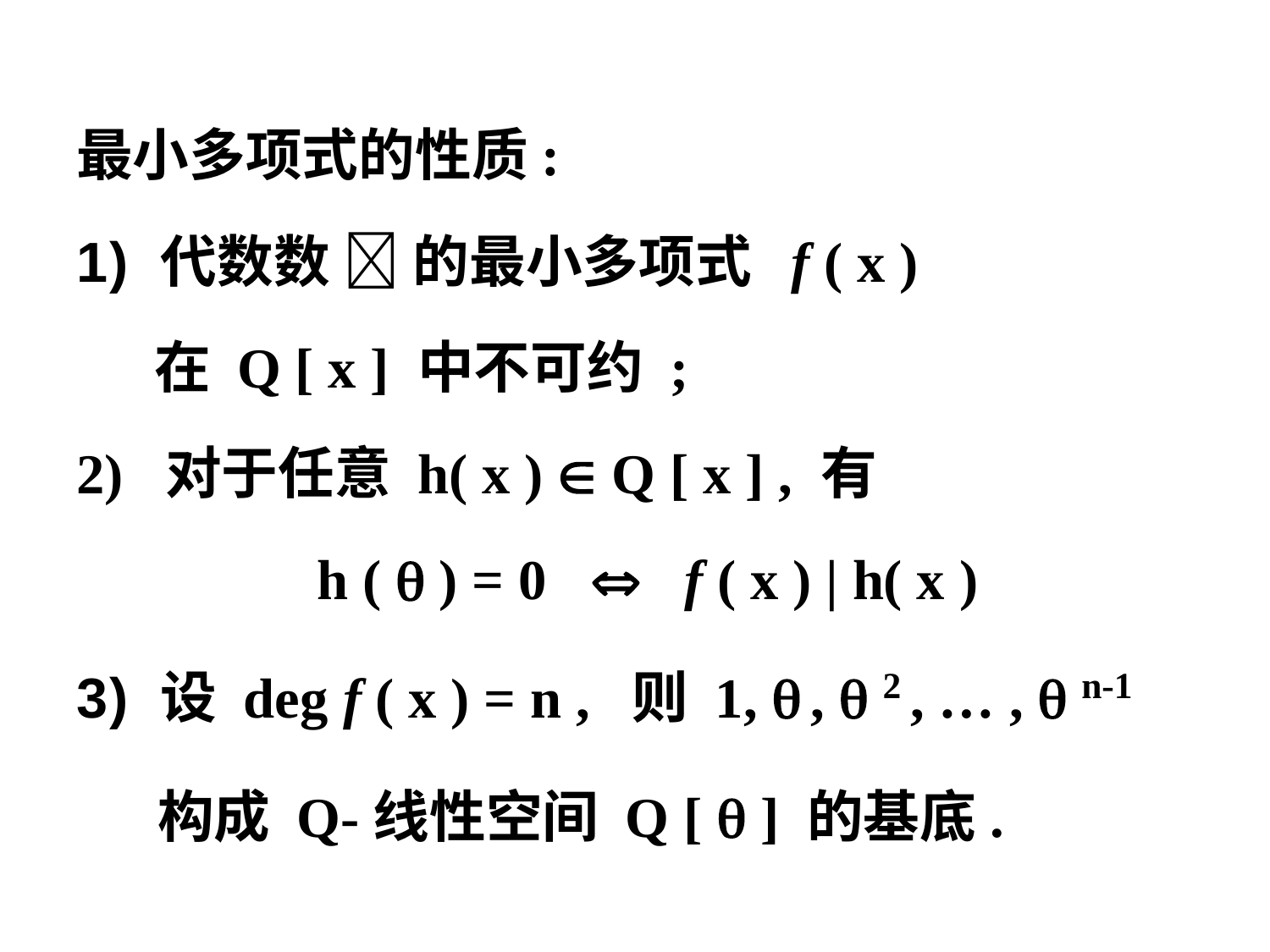

最小多项式的性质:
代数数 θ 的最小多项式  f ( x )
     在 Q [ x ] 中不可约 ;
2)  对于任意 h( x ) ∈ Q [ x ] , 有
                 h ( θ ) = 0   ⇔   f ( x ) | h( x )
设 deg f ( x ) = n ,  则 1, θ , θ 2 , … , θ n-1
        构成 Q-线性空间 Q [ θ ] 的基底.